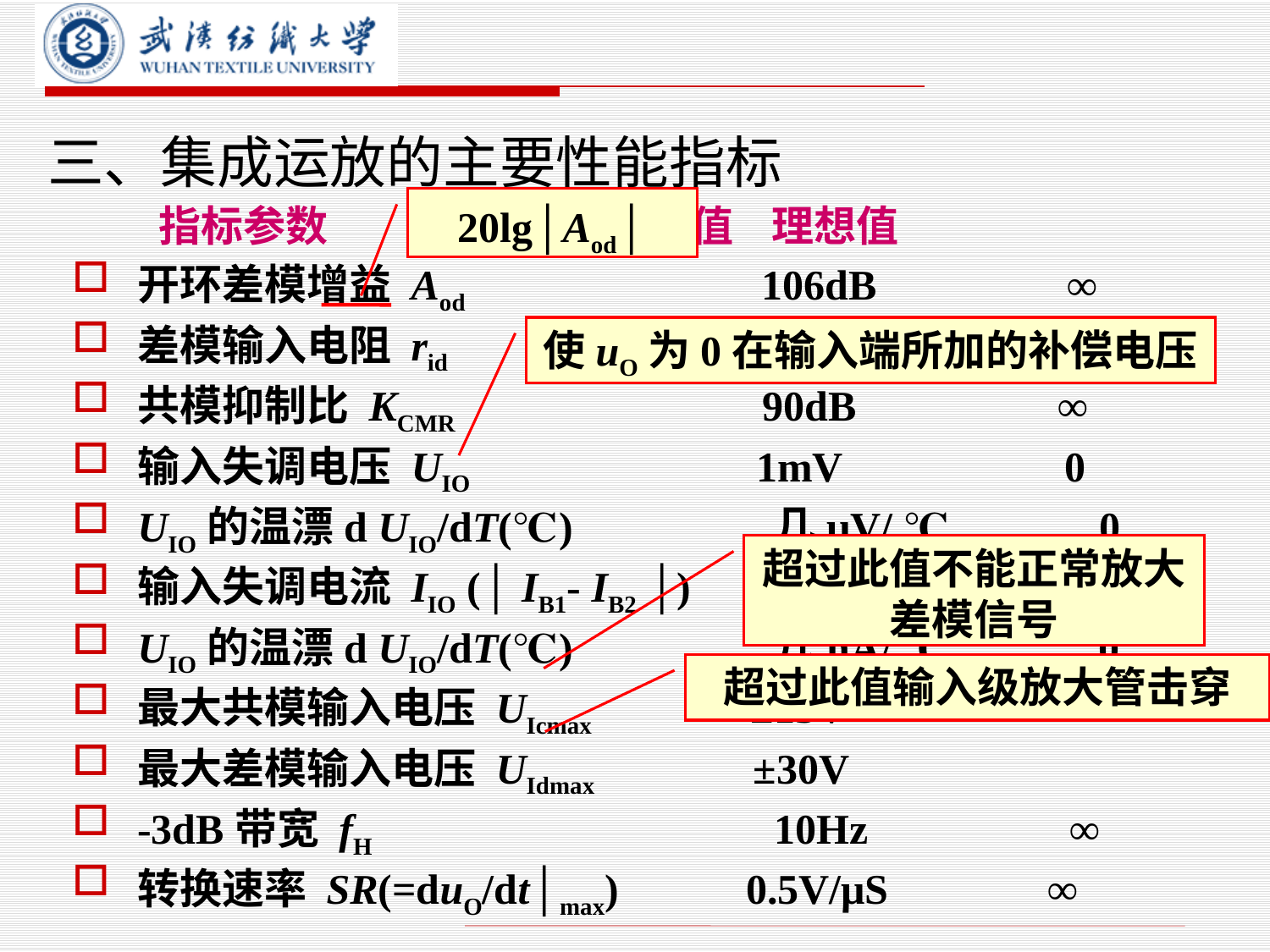

# 三、集成运放的主要性能指标
20lg│Aod│

        指标参数                 F007典型值    理想值
开环差模增益 Aod                            106dB                  ∞
差模输入电阻 rid                              2MΩ                   ∞
共模抑制比 KCMR                             90dB                   ∞
输入失调电压 UIO                           1mV                     0
UIO的温漂d UIO/dT(℃)                  几μV/ ℃              0
输入失调电流 IIO (│ IB1- IB2 │)      20nA                   0
UIO的温漂d UIO/dT(℃)                  几nA/ ℃              0
最大共模输入电压 UIcmax               ±13V
最大差模输入电压 UIdmax               ±30V
-3dB带宽 fH                                      10Hz                   ∞
转换速率 SR(=duO/dt│max)            0.5V/μS               ∞
使uO为0在输入端所加的补偿电压
超过此值不能正常放大差模信号
超过此值输入级放大管击穿